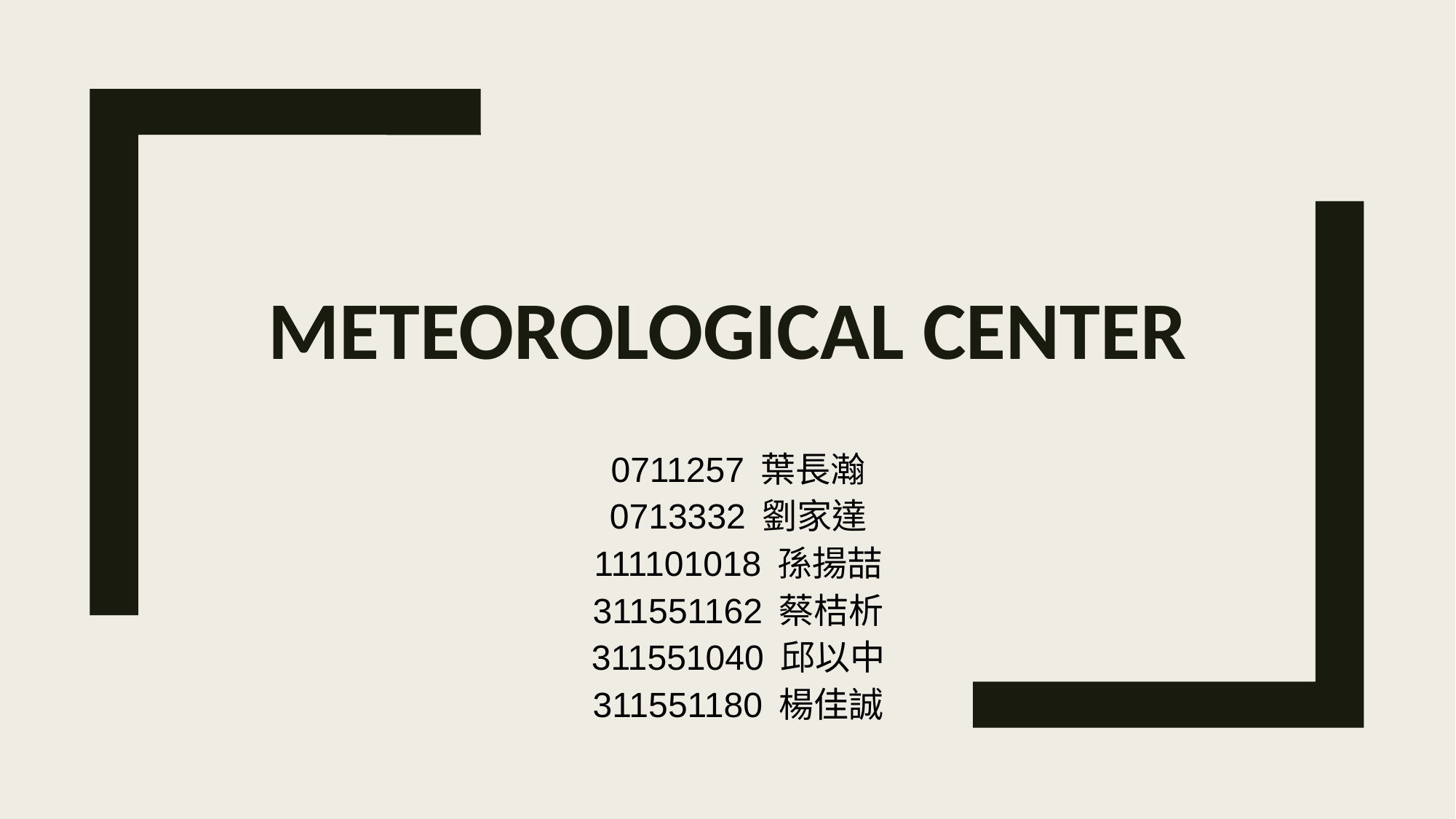

# Meteorological center
0711257 葉長瀚
0713332 劉家達
111101018 孫揚喆
311551162 蔡桔析
311551040 邱以中
311551180 楊佳誠